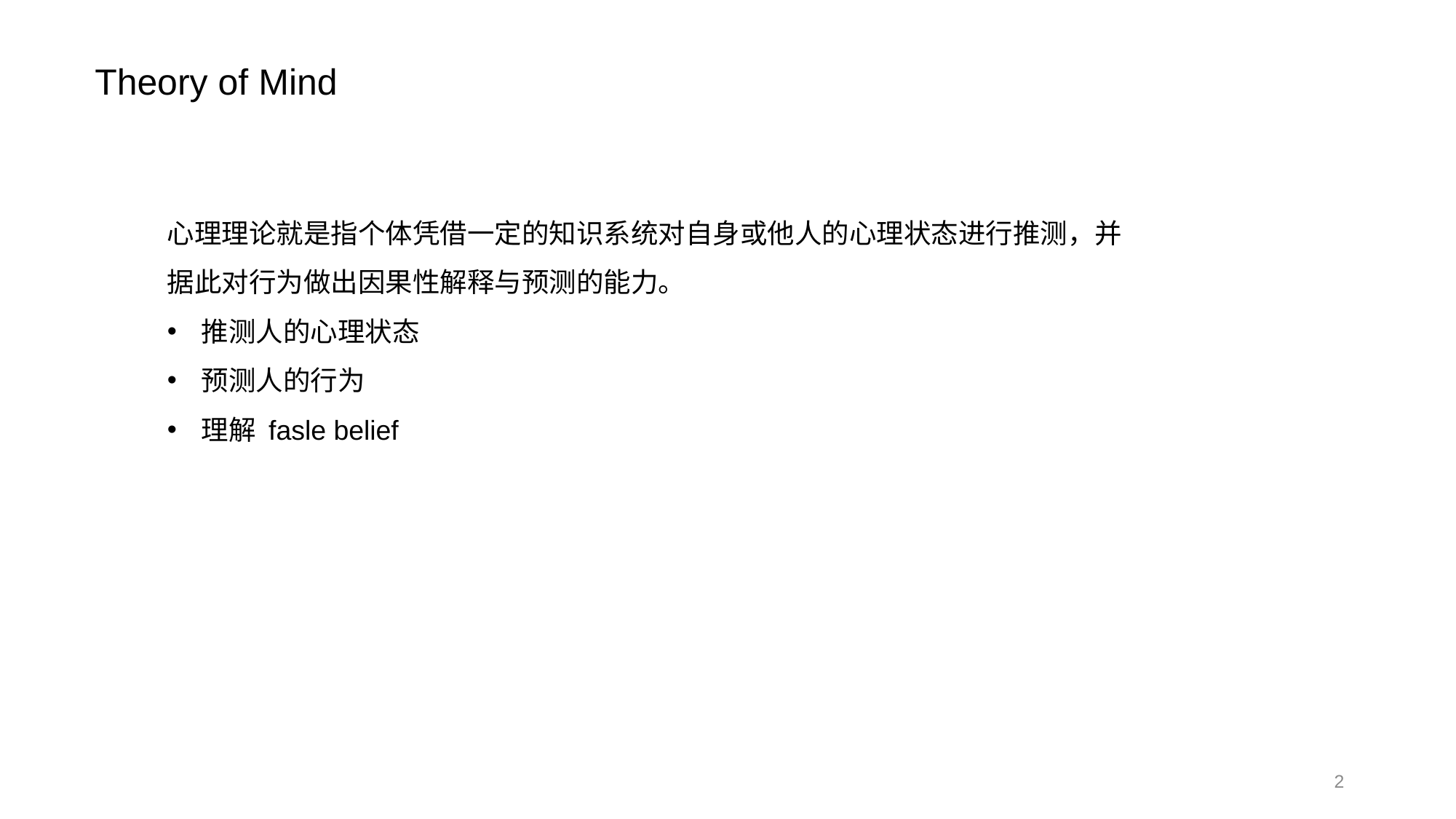

Theory of Mind
心理理论就是指个体凭借一定的知识系统对自身或他人的心理状态进行推测，并据此对行为做出因果性解释与预测的能力。
推测人的心理状态
预测人的行为
理解 fasle belief
2